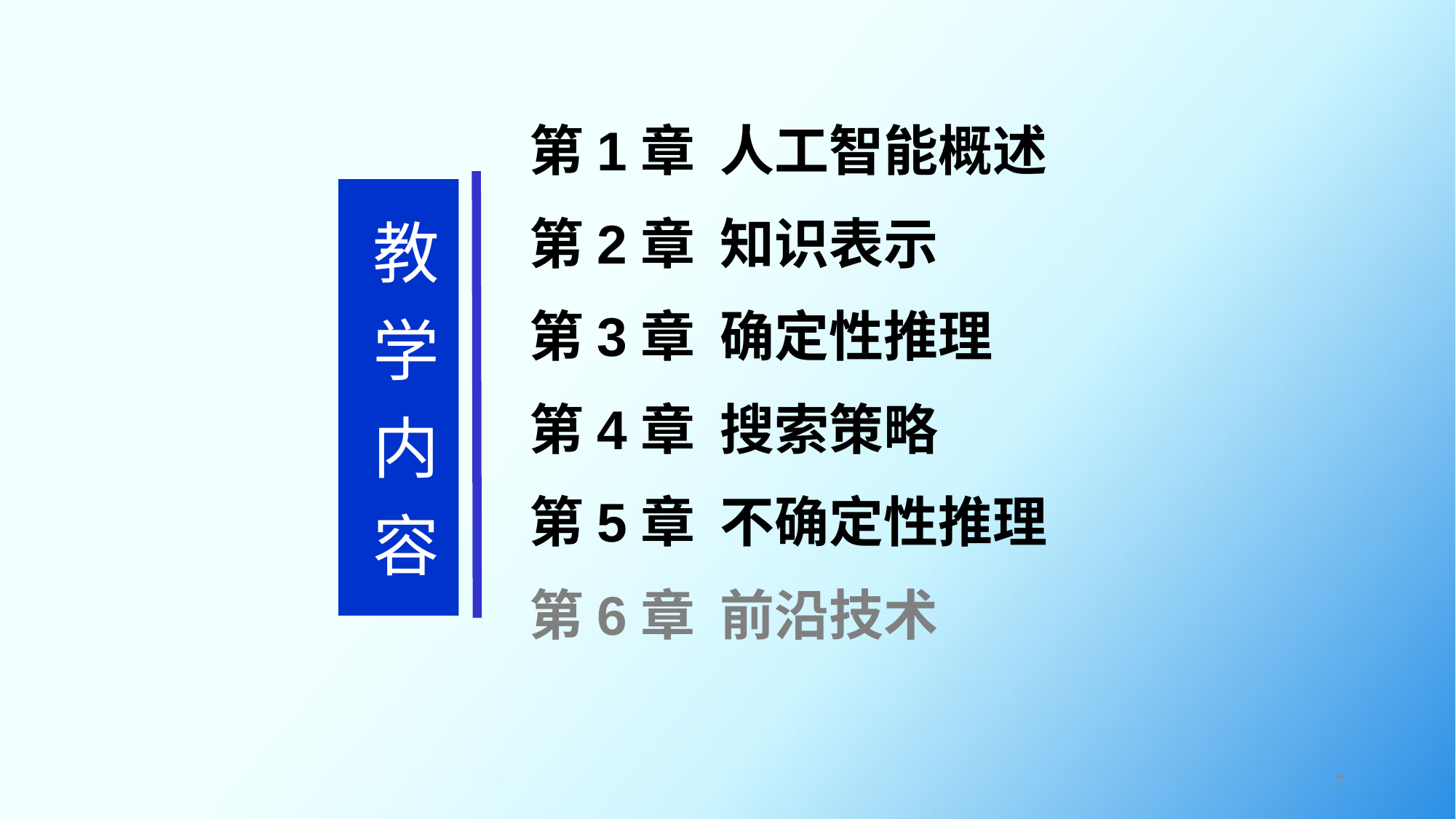

第1章  人工智能概述
第2章  知识表示
第3章  确定性推理
第4章  搜索策略
第5章  不确定性推理
第6章  前沿技术

# 教  学  内  容
7